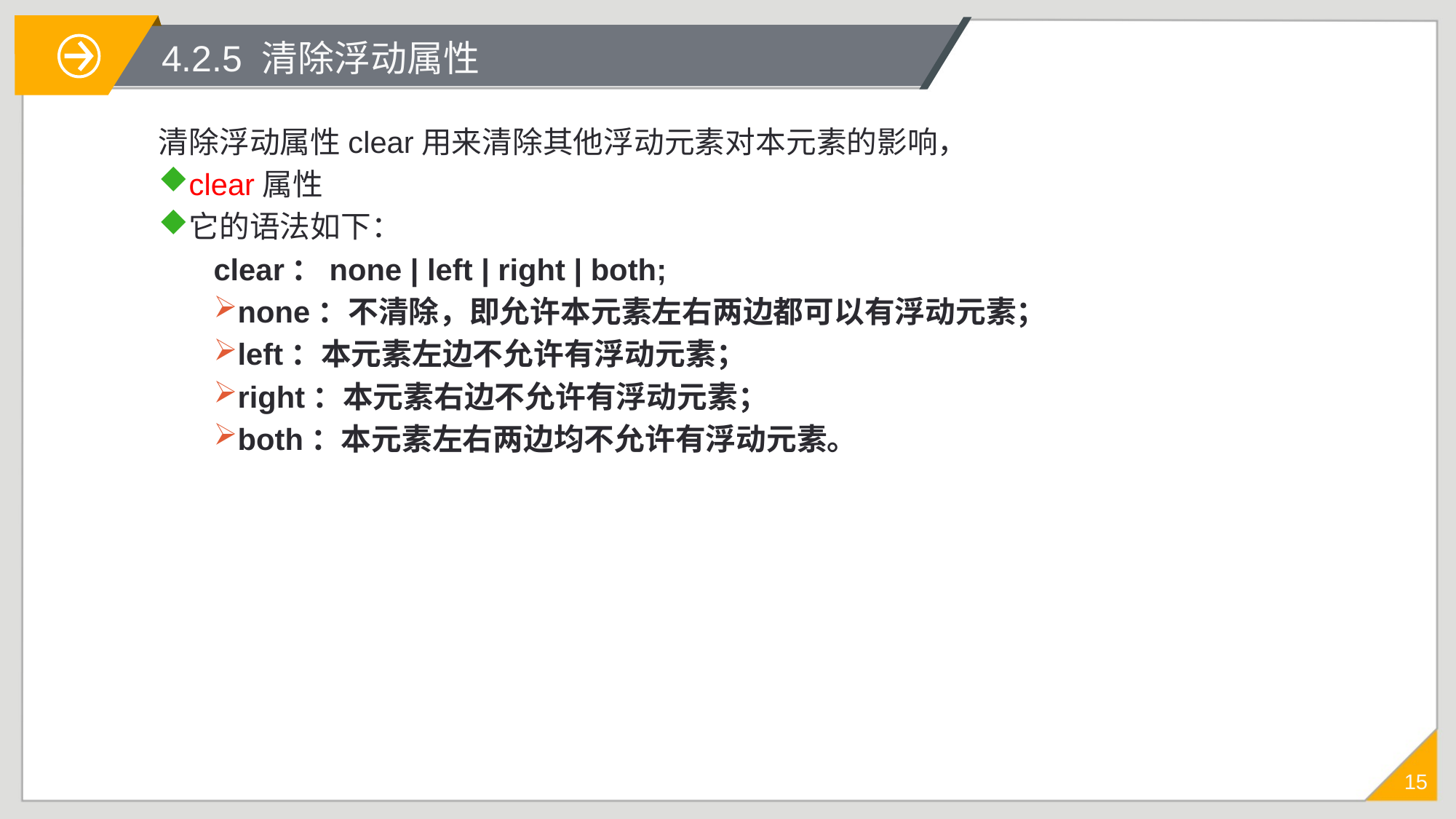

# 4.2.5 清除浮动属性
清除浮动属性clear用来清除其他浮动元素对本元素的影响，
clear属性
它的语法如下：
clear：none | left | right | both;
none：不清除，即允许本元素左右两边都可以有浮动元素；
left：本元素左边不允许有浮动元素；
right：本元素右边不允许有浮动元素；
both：本元素左右两边均不允许有浮动元素。